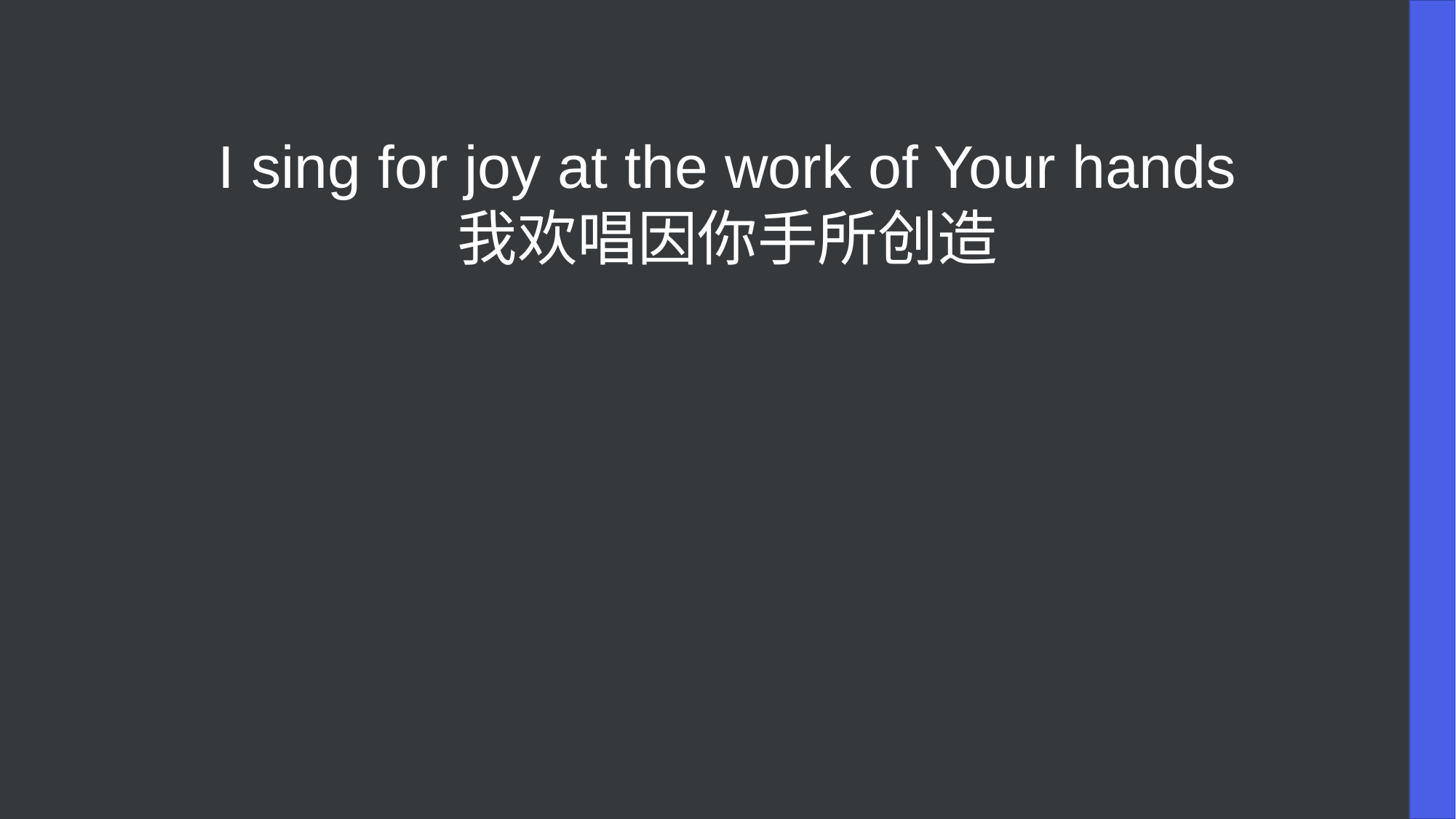

I sing for joy at the work of Your hands
我欢唱因你手所创造